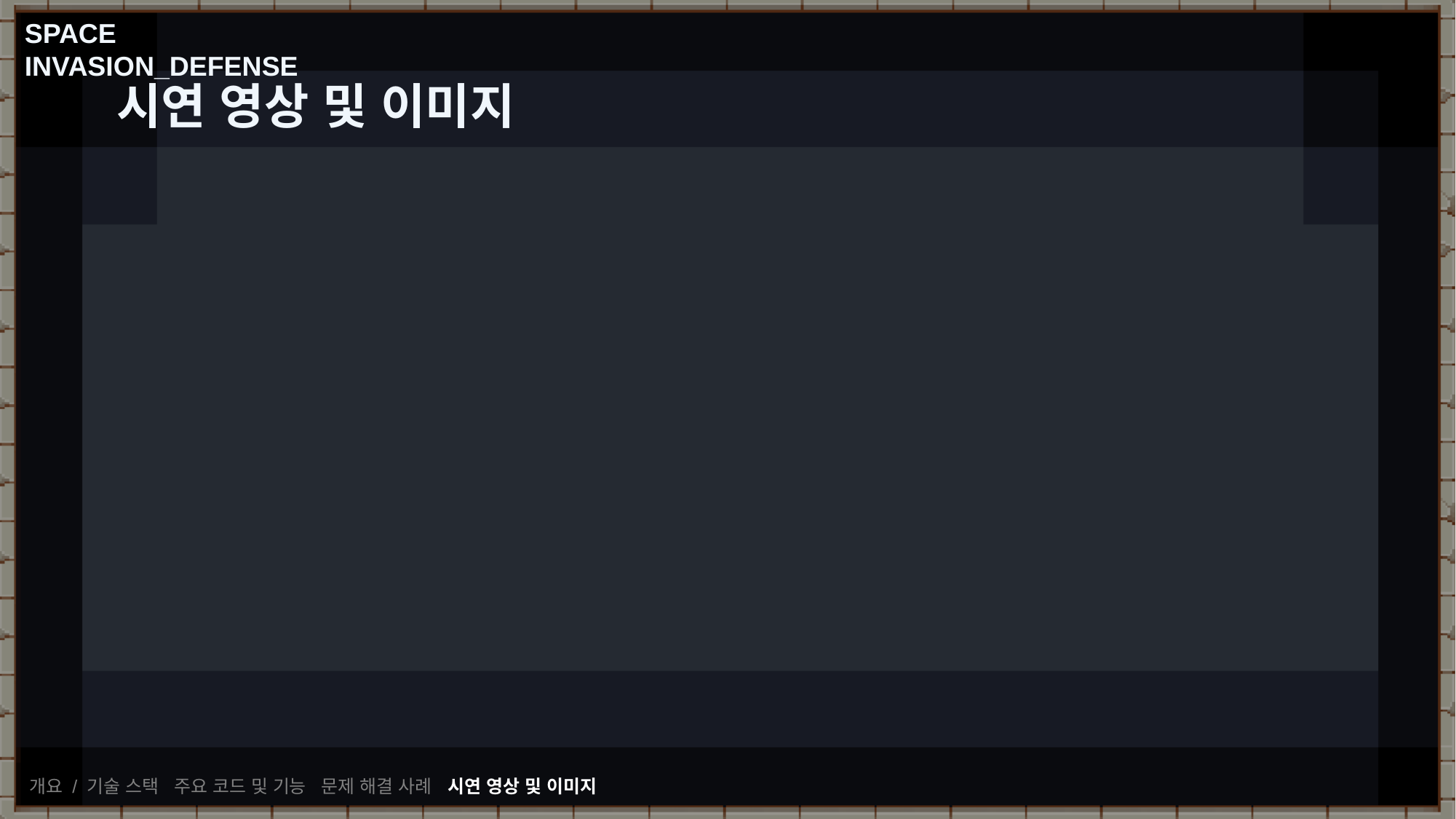

SPACE INVASION_DEFENSE
시연 영상 및 이미지
개요 / 기술 스택   주요 코드 및 기능   문제 해결 사례   시연 영상 및 이미지